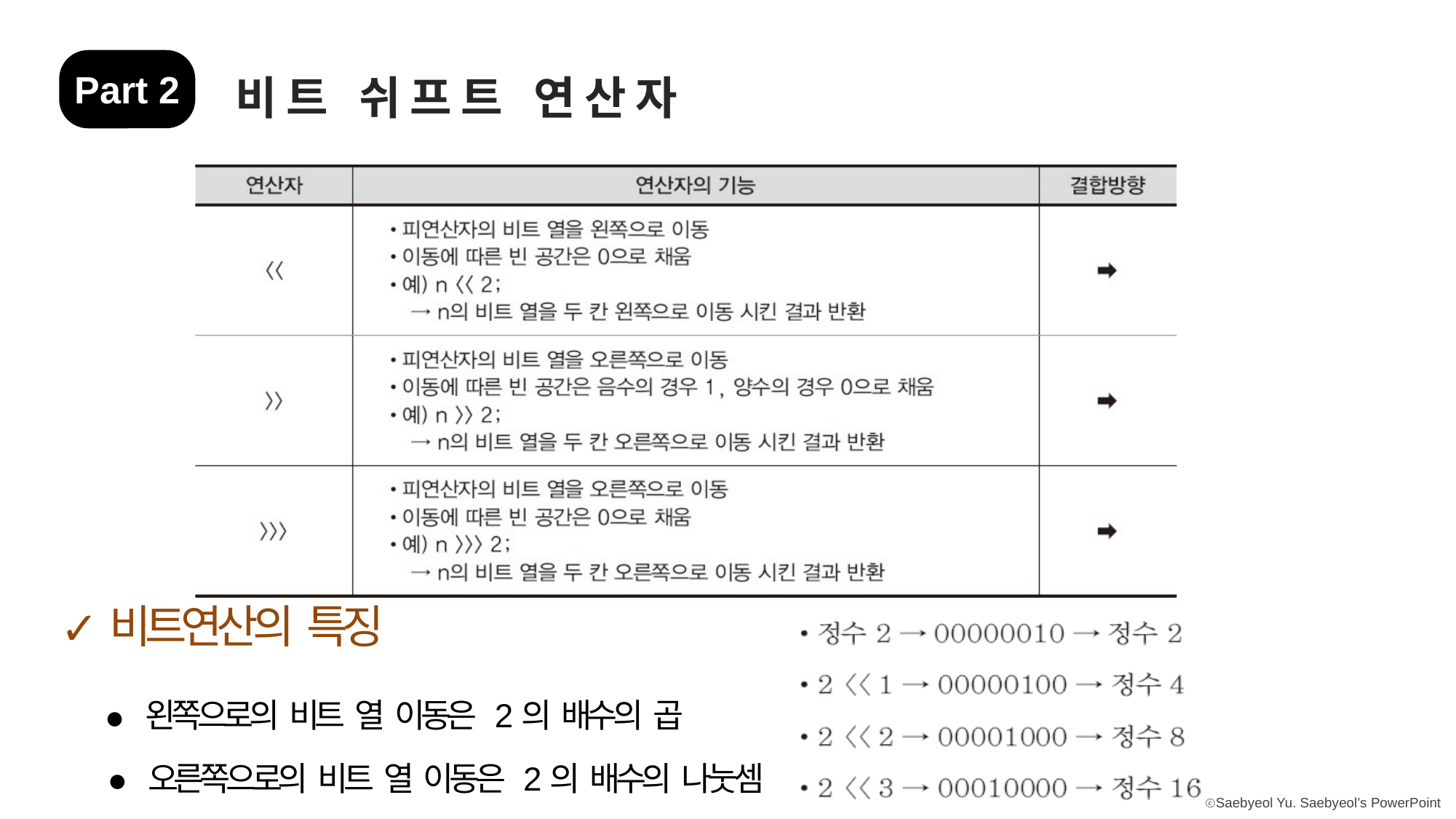

Part 2
비트 쉬프트 연산자

비트연산의 특징
왼쪽으로의 비트 열 이동은 2의 배수의 곱
오른쪽으로의 비트 열 이동은 2의 배수의 나눗셈